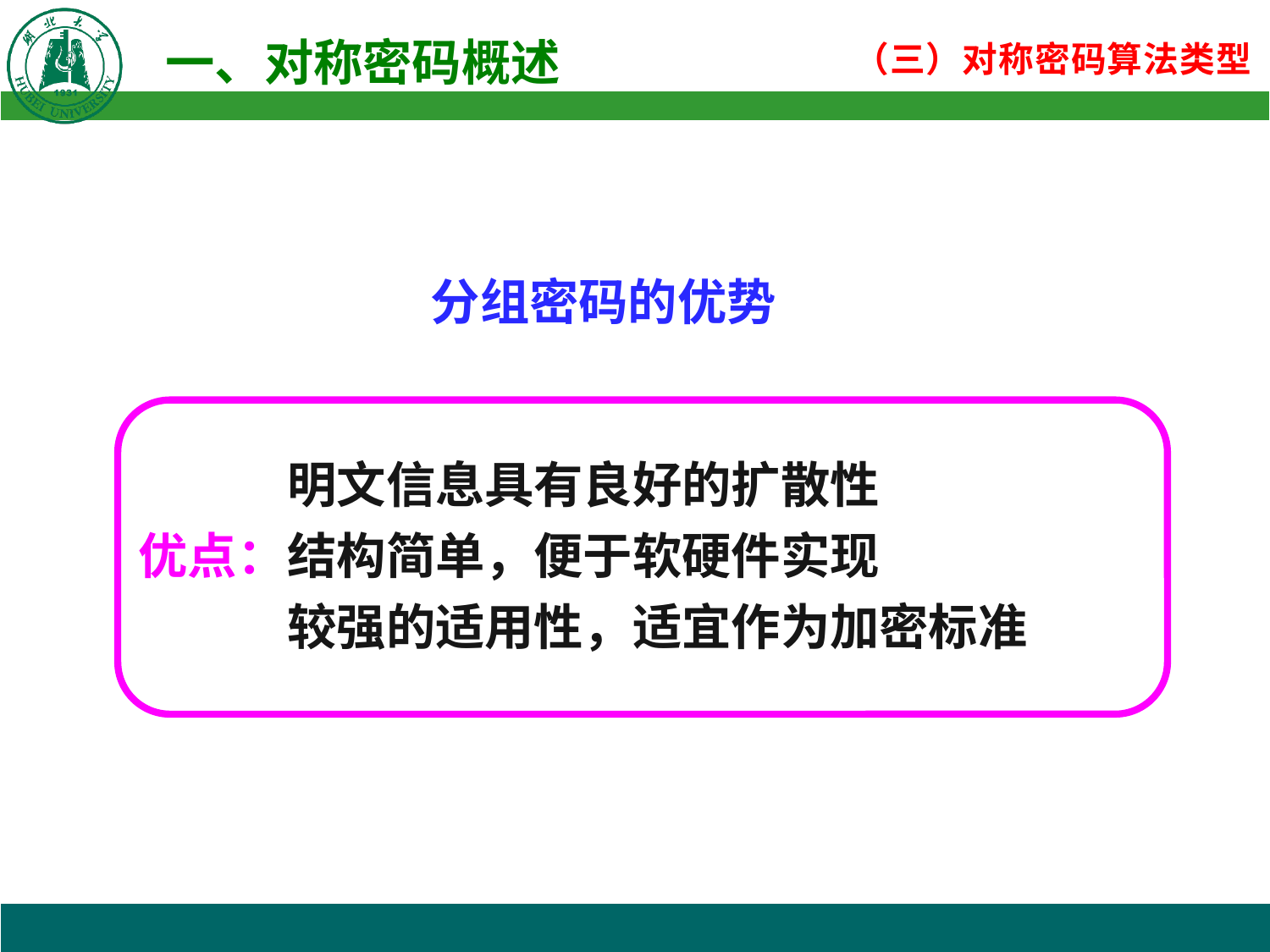

分组密码的优势

优点：

明文信息具有良好的扩散性
结构简单，便于软硬件实现
较强的适用性，适宜作为加密标准